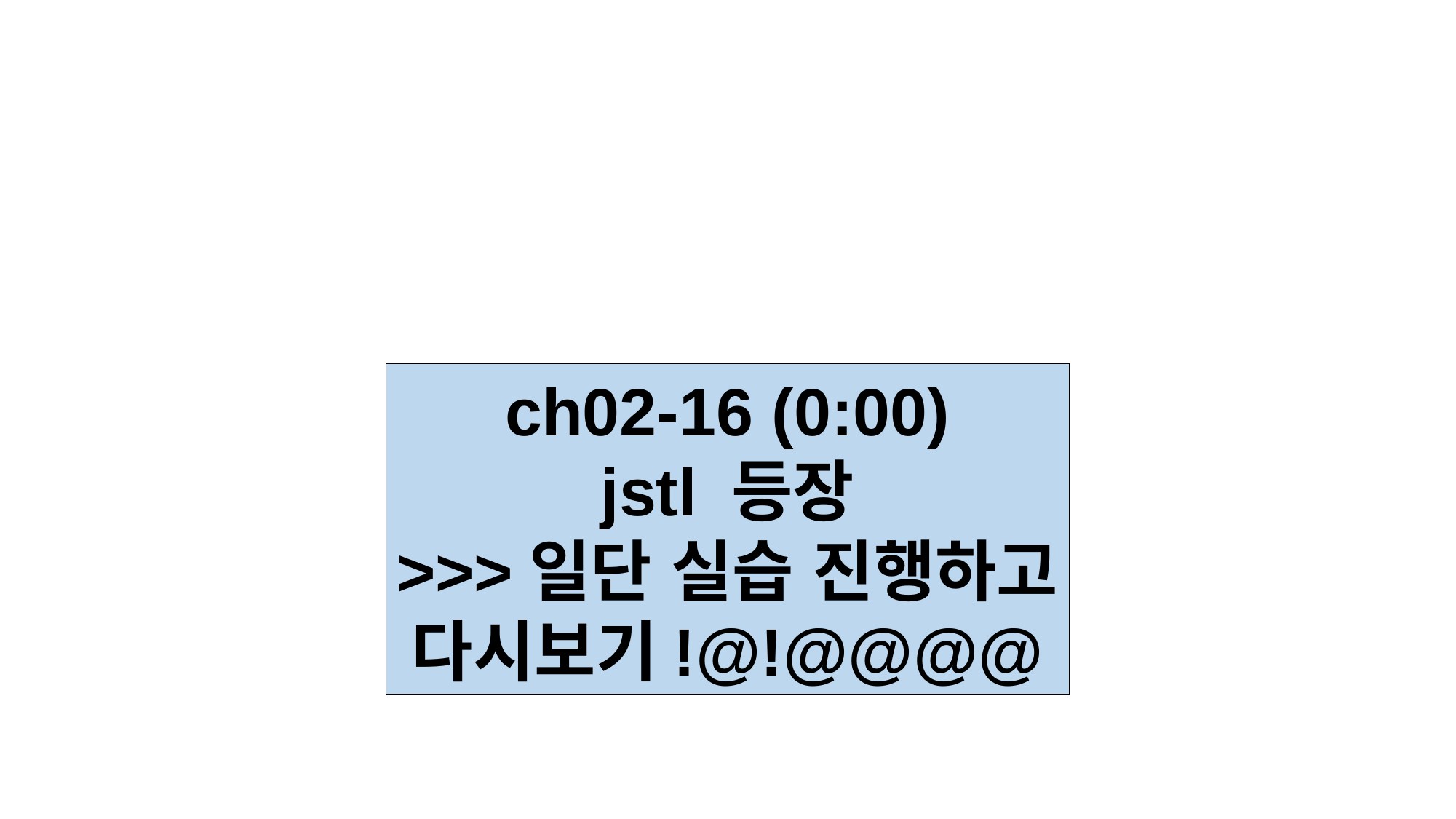

ch02-16 (0:00)
jstl 등장
>>>일단 실습 진행하고
다시보기!@!@@@@